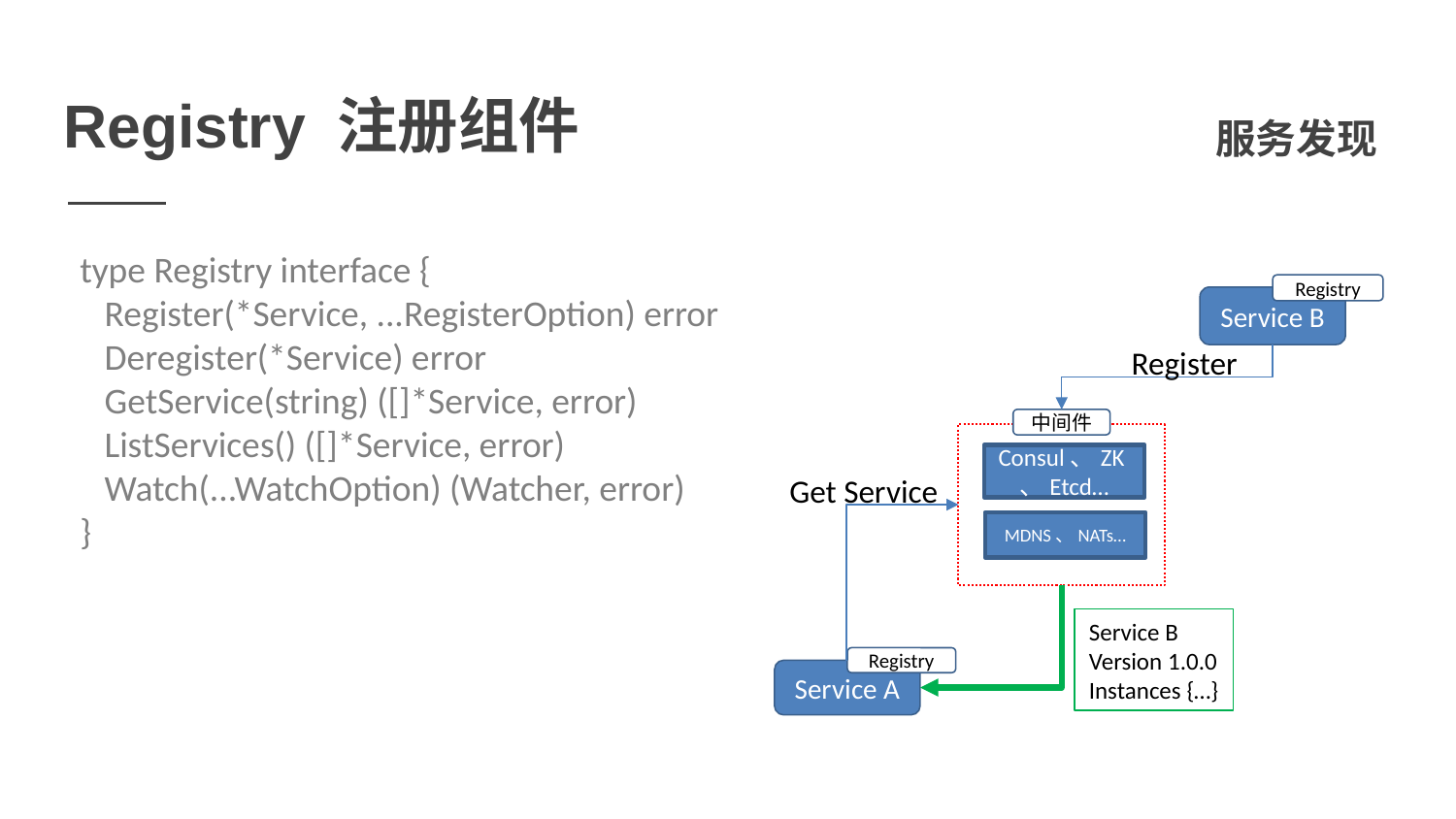

# Registry 注册组件
服务发现
type Registry interface {
   Register(*Service, ...RegisterOption) error
   Deregister(*Service) error
   GetService(string) ([]*Service, error)
   ListServices() ([]*Service, error)
   Watch(...WatchOption) (Watcher, error)
}
Registry
Service B
Register
中间件

Consul、ZK、Etcd…
Get Service
MDNS、NATs…
Service B
Version 1.0.0
Instances {…}
Registry
Service A